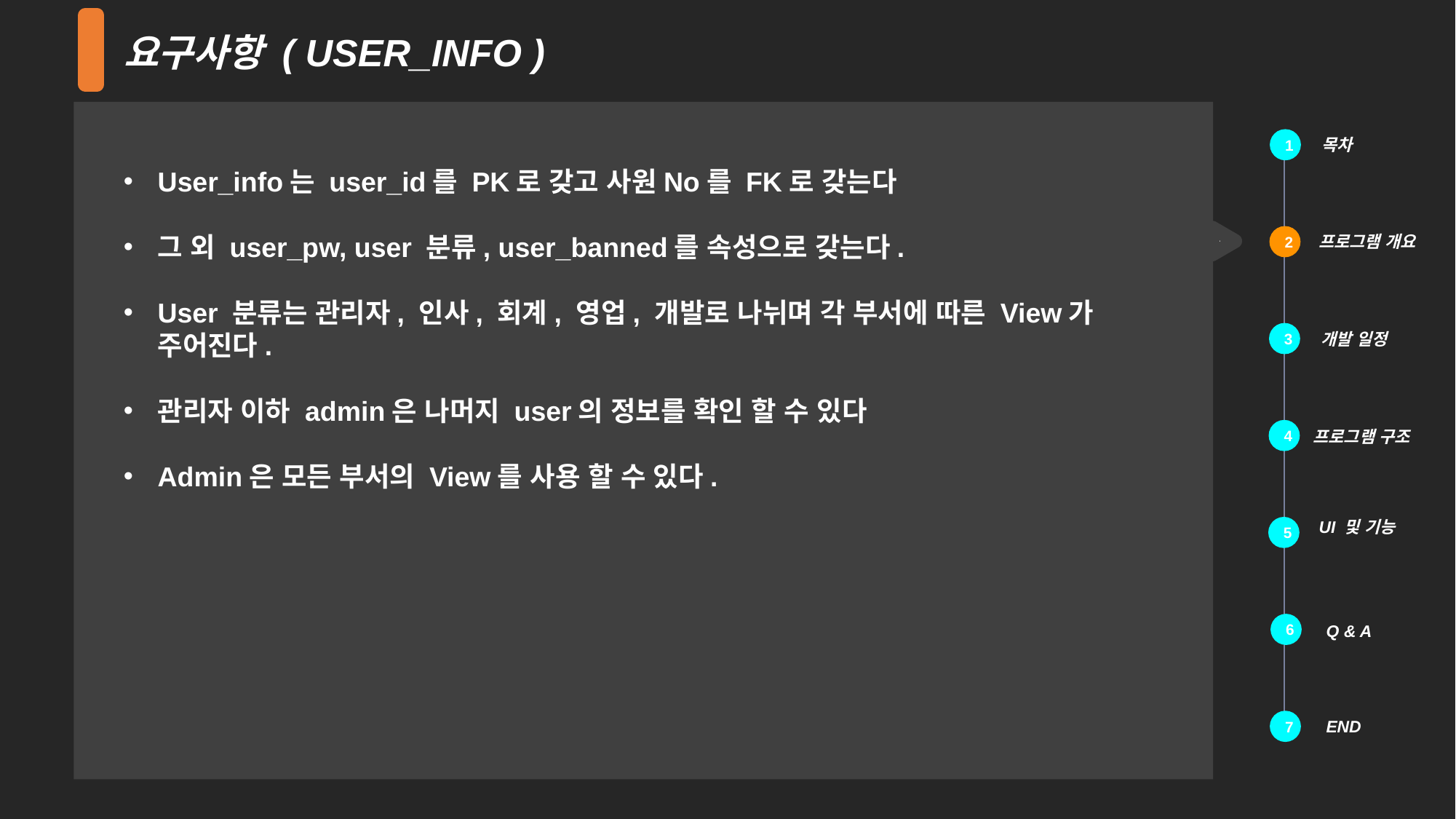

요구사항 ( USER_INFO )

목차
1
User_info는 user_id를 PK로 갖고 사원No를 FK로 갖는다

그 외 user_pw, user 분류, user_banned를 속성으로 갖는다.

User 분류는 관리자, 인사, 회계, 영업, 개발로 나뉘며 각 부서에 따른 View가 주어진다.

관리자 이하 admin은 나머지 user의 정보를 확인 할 수 있다

Admin은 모든 부서의 View를 사용 할 수 있다.

 프로그램 개요
2

3
 개발 일정
4
 프로그램 구조
 UI 및 기능
5
6
 Q & A
 END
7